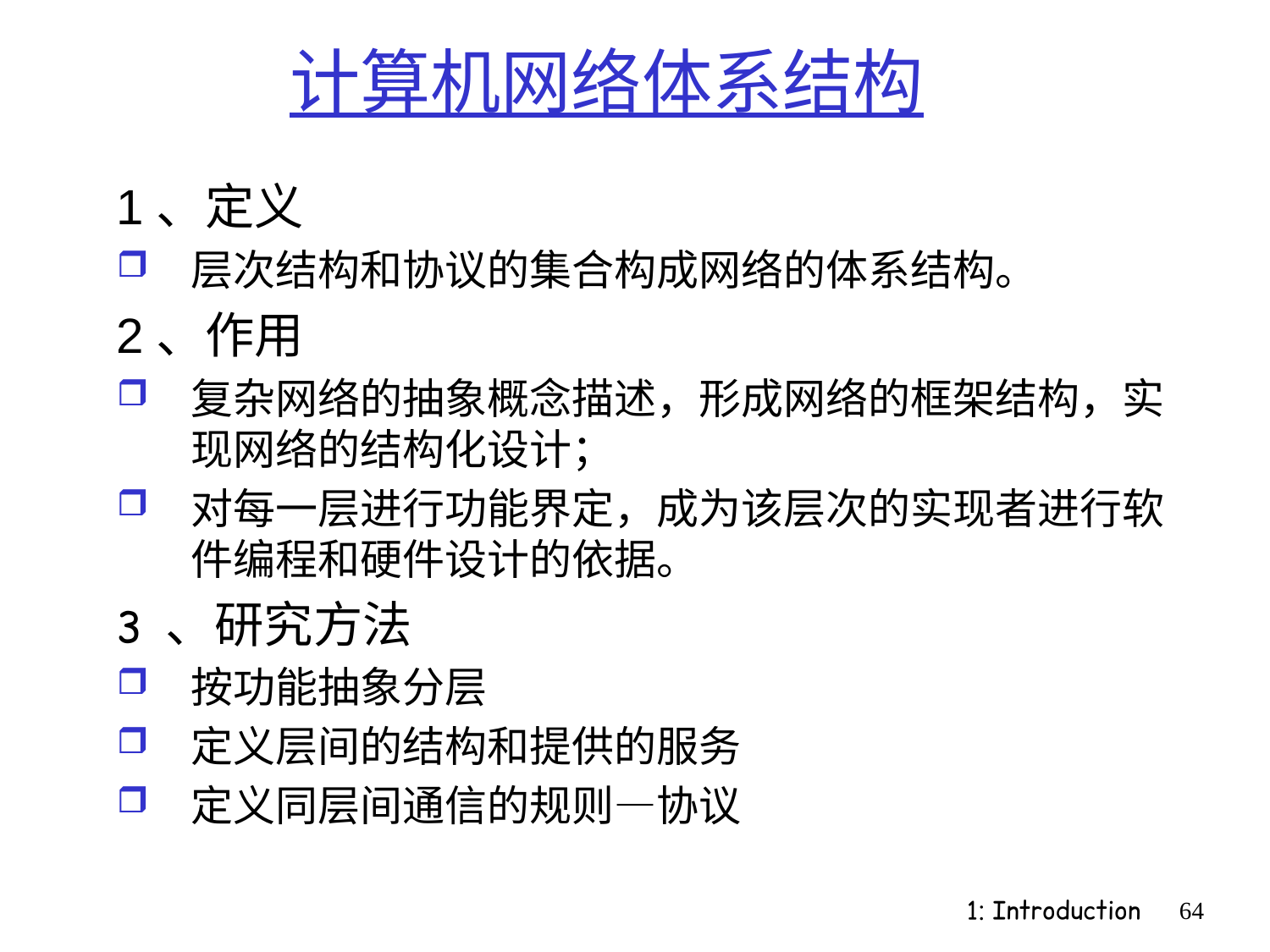

# 计算机网络体系结构
1、定义
层次结构和协议的集合构成网络的体系结构。
2、作用
复杂网络的抽象概念描述，形成网络的框架结构，实现网络的结构化设计；
对每一层进行功能界定，成为该层次的实现者进行软件编程和硬件设计的依据。
3 、研究方法
按功能抽象分层
定义层间的结构和提供的服务
定义同层间通信的规则—协议

1: Introduction
64